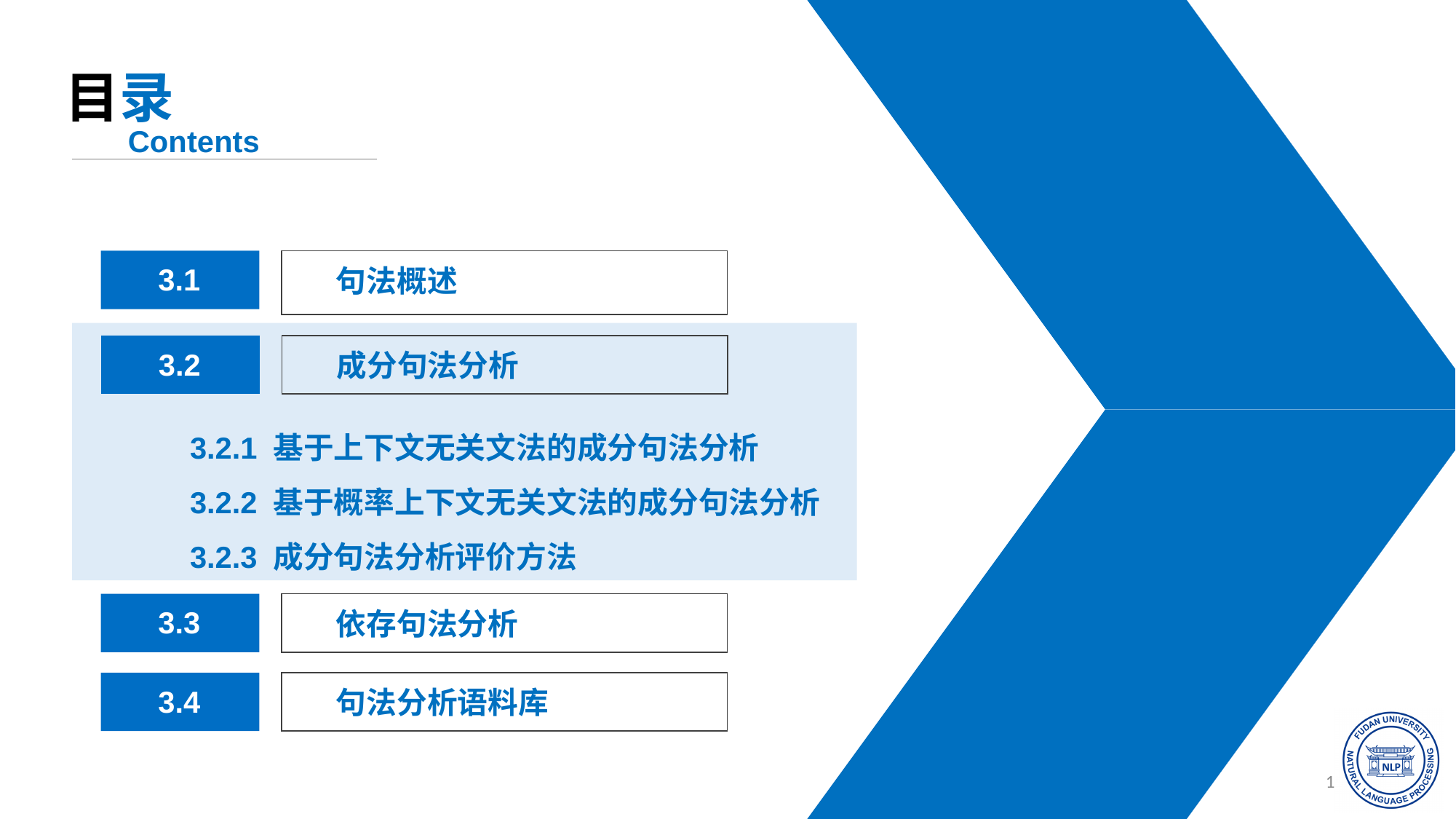

目录
Contents

句法概述

3.1

3.2

成分句法分析
3.2.1 基于上下文无关文法的成分句法分析
3.2.2 基于概率上下文无关文法的成分句法分析
3.2.3 成分句法分析评价方法

3.3

依存句法分析

3.4

句法分析语料库
15